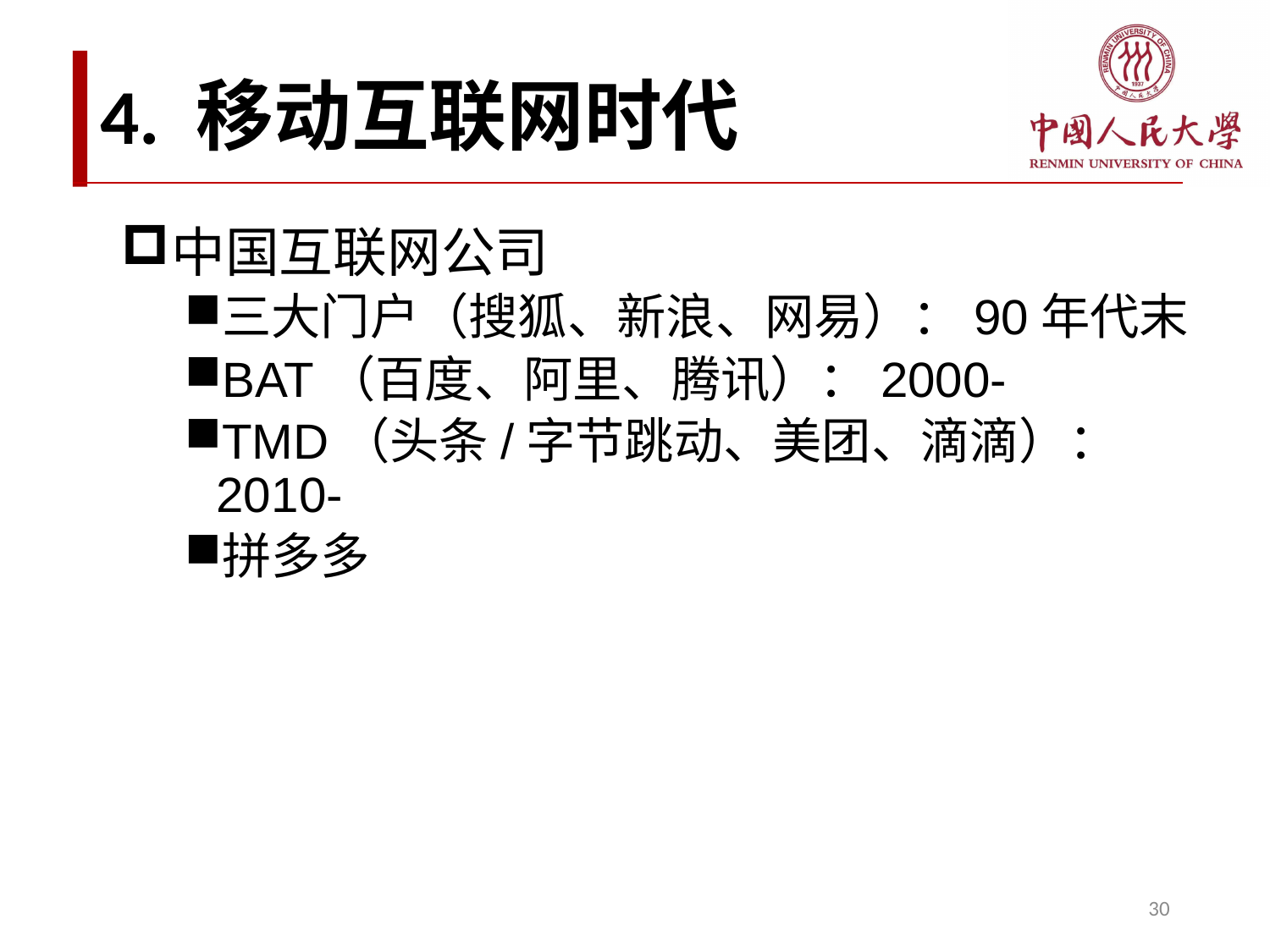

# 4. 移动互联网时代

中国互联网公司
三大门户（搜狐、新浪、网易）：90年代末
BAT（百度、阿里、腾讯）：2000-
TMD（头条/字节跳动、美团、滴滴）：2010-
拼多多

30